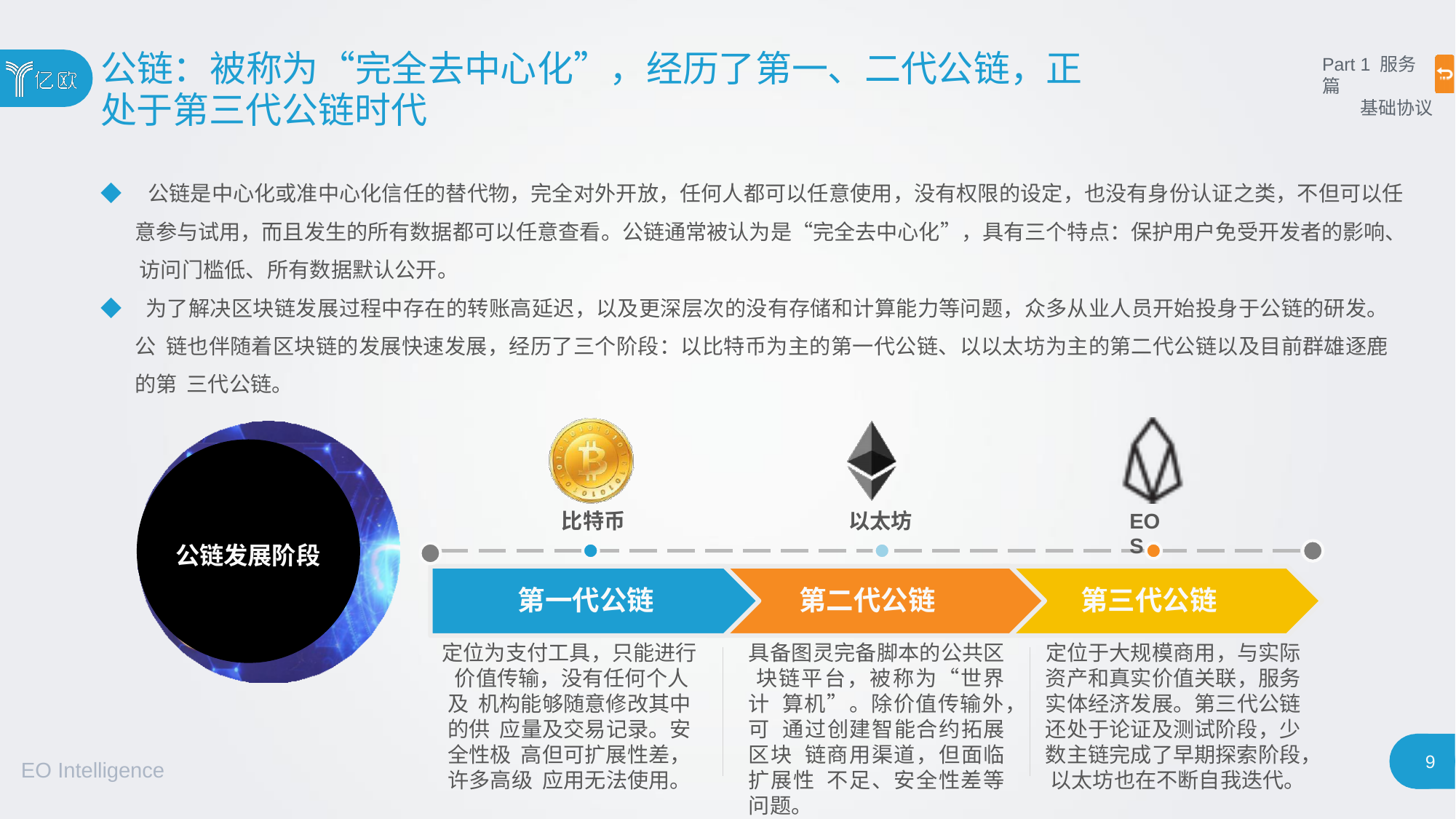

# 公链：被称为“完全去中心化”，经历了第一、二代公链，正
处于第三代公链时代
Part 1 服务篇
基础协议

◆ 公链是中心化或准中心化信任的替代物，完全对外开放，任何人都可以任意使用，没有权限的设定，也没有身份认证之类，不但可以任  意参与试用，而且发生的所有数据都可以任意查看。公链通常被认为是“完全去中心化”，具有三个特点：保护用户免受开发者的影响、  访问门槛低、所有数据默认公开。
◆ 为了解决区块链发展过程中存在的转账高延迟，以及更深层次的没有存储和计算能力等问题，众多从业人员开始投身于公链的研发。公  链也伴随着区块链的发展快速发展，经历了三个阶段：以比特币为主的第一代公链、以以太坊为主的第二代公链以及目前群雄逐鹿的第  三代公链。

比特币
以太坊
EOS
公链发展阶段

第一代公链
定位为支付工具，只能进行  价值传输，没有任何个人及  机构能够随意修改其中的供  应量及交易记录。安全性极  高但可扩展性差，许多高级  应用无法使用。
第二代公链
具备图灵完备脚本的公共区  块链平台，被称为“世界计  算机”。除价值传输外，可  通过创建智能合约拓展区块  链商用渠道，但面临扩展性  不足、安全性差等问题。
第三代公链
定位于大规模商用，与实际  资产和真实价值关联，服务  实体经济发展。第三代公链  还处于论证及测试阶段，少  数主链完成了早期探索阶段，  以太坊也在不断自我迭代。

9
EO Intelligence